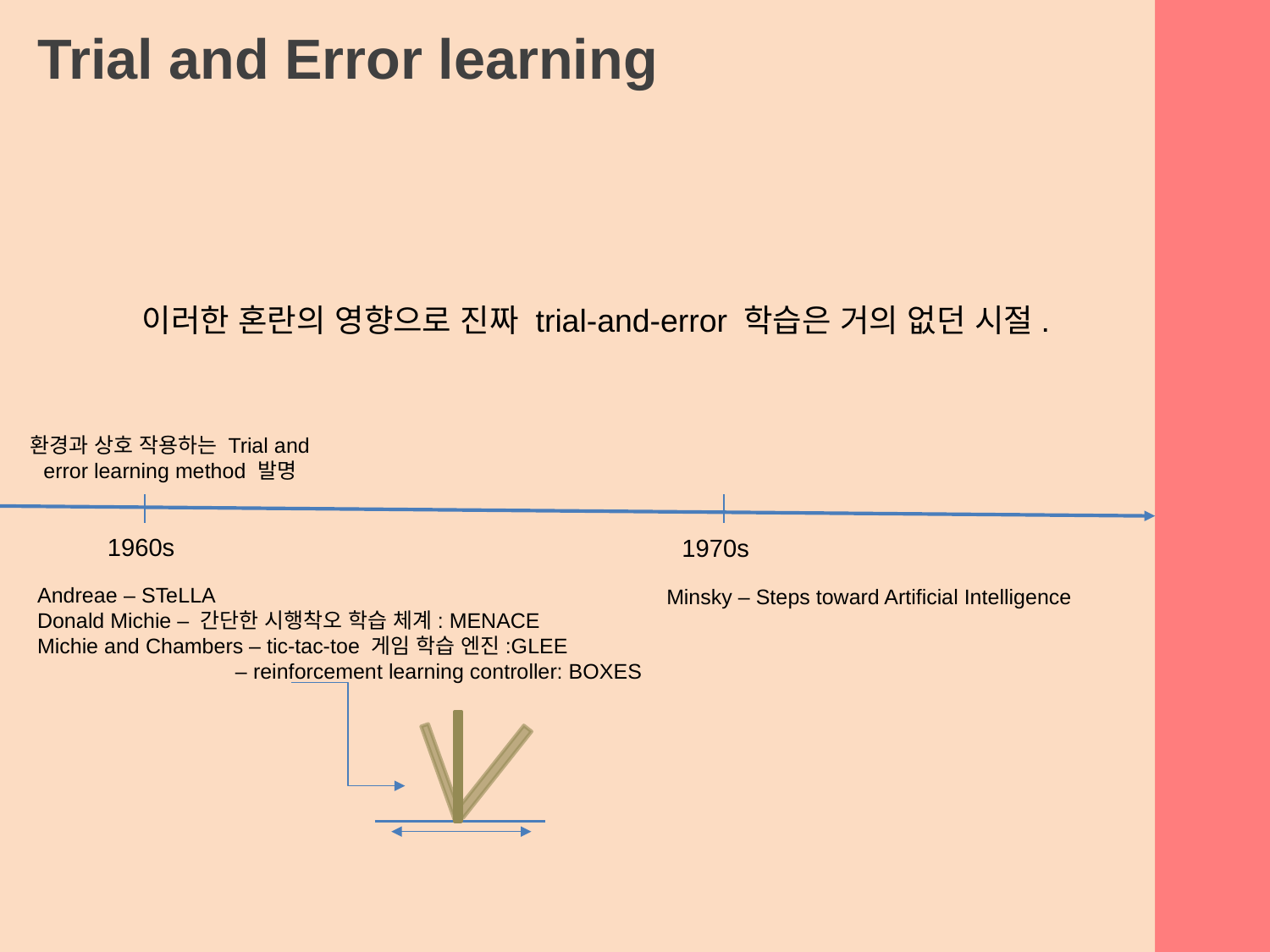

Trial and Error learning
이러한 혼란의 영향으로 진짜 trial-and-error 학습은 거의 없던 시절.
환경과 상호 작용하는 Trial and error learning method 발명
1960s
1970s
Andreae – STeLLA
Donald Michie – 간단한 시행착오 학습 체계: MENACE
Michie and Chambers – tic-tac-toe 게임 학습 엔진:GLEE
 	            – reinforcement learning controller: BOXES
Minsky – Steps toward Artificial Intelligence